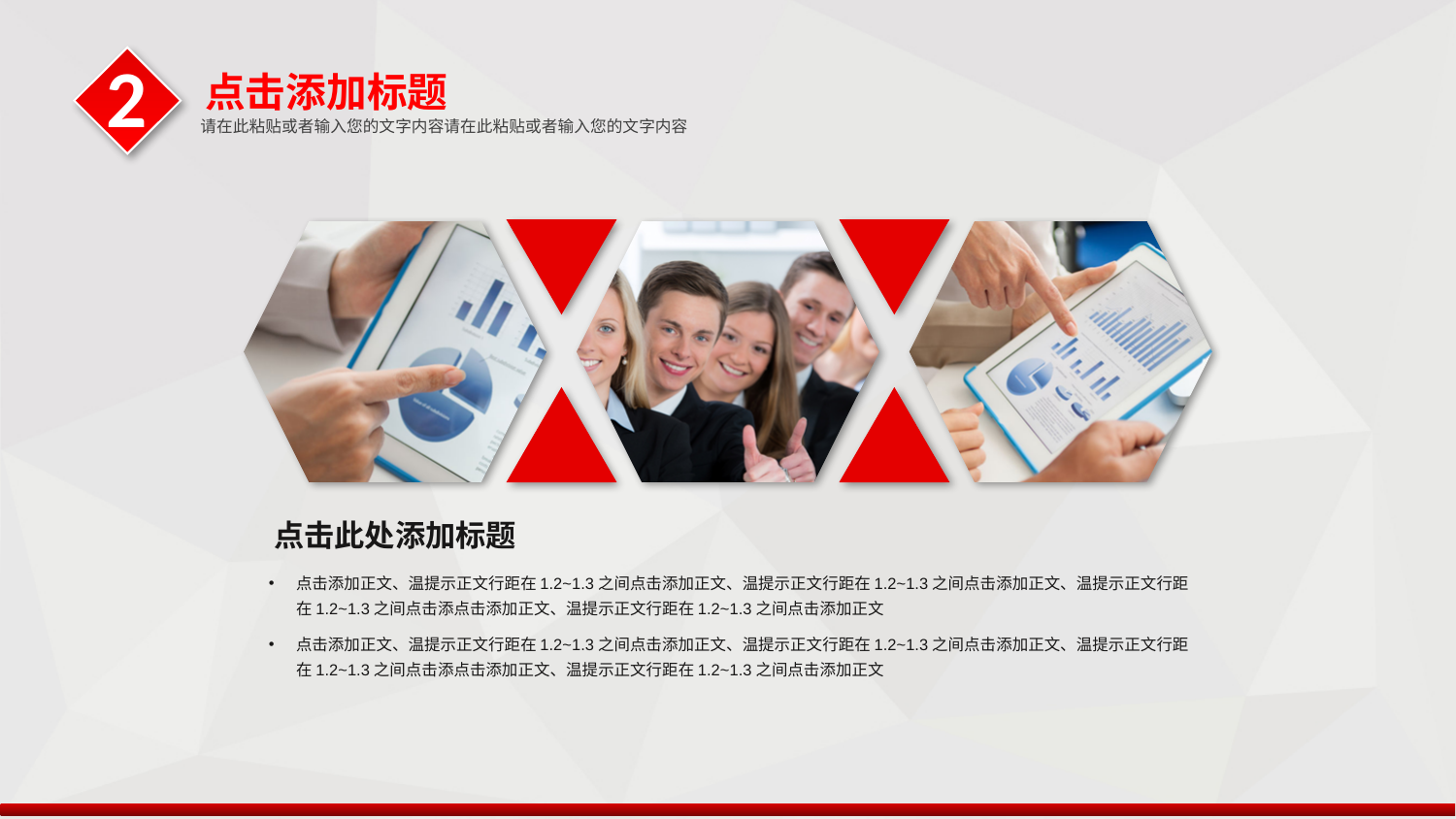

2

点击添加标题
请在此粘贴或者输入您的文字内容请在此粘贴或者输入您的文字内容

点击此处添加标题
点击添加正文、温提示正文行距在1.2~1.3之间点击添加正文、温提示正文行距在1.2~1.3之间点击添加正文、温提示正文行距在1.2~1.3之间点击添点击添加正文、温提示正文行距在1.2~1.3之间点击添加正文
点击添加正文、温提示正文行距在1.2~1.3之间点击添加正文、温提示正文行距在1.2~1.3之间点击添加正文、温提示正文行距在1.2~1.3之间点击添点击添加正文、温提示正文行距在1.2~1.3之间点击添加正文